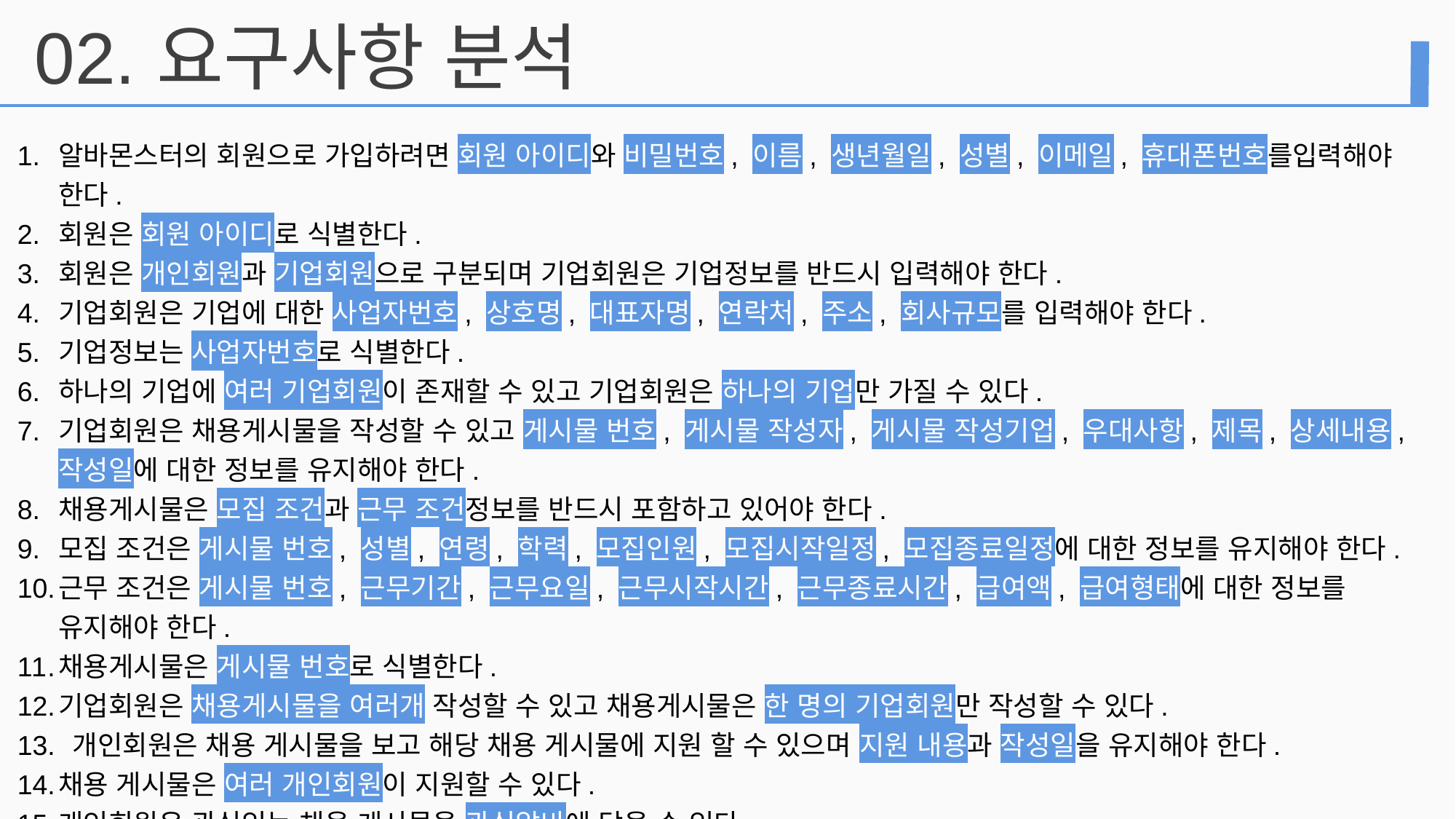

02.
요구사항 분석
알바몬스터의 회원으로 가입하려면 회원 아이디와 비밀번호, 이름, 생년월일, 성별, 이메일, 휴대폰번호를입력해야 한다.
회원은 회원 아이디로 식별한다.
회원은 개인회원과 기업회원으로 구분되며 기업회원은 기업정보를 반드시 입력해야 한다.
기업회원은 기업에 대한 사업자번호, 상호명, 대표자명, 연락처, 주소, 회사규모를 입력해야 한다.
기업정보는 사업자번호로 식별한다.
하나의 기업에 여러 기업회원이 존재할 수 있고 기업회원은 하나의 기업만 가질 수 있다.
기업회원은 채용게시물을 작성할 수 있고 게시물 번호, 게시물 작성자, 게시물 작성기업, 우대사항, 제목, 상세내용, 작성일에 대한 정보를 유지해야 한다.
채용게시물은 모집 조건과 근무 조건정보를 반드시 포함하고 있어야 한다.
모집 조건은 게시물 번호, 성별, 연령, 학력, 모집인원, 모집시작일정, 모집종료일정에 대한 정보를 유지해야 한다.
근무 조건은 게시물 번호, 근무기간, 근무요일, 근무시작시간, 근무종료시간, 급여액, 급여형태에 대한 정보를 유지해야 한다.
채용게시물은 게시물 번호로 식별한다.
기업회원은 채용게시물을 여러개 작성할 수 있고 채용게시물은 한 명의 기업회원만 작성할 수 있다.
 개인회원은 채용 게시물을 보고 해당 채용 게시물에 지원 할 수 있으며 지원 내용과 작성일을 유지해야 한다.
채용 게시물은 여러 개인회원이 지원할 수 있다.
개인회원은 관심있는 채용 게시물을 관심알바에 담을 수 있다.
관심알바는 여러 채용 게시물을 담을 수 있다.